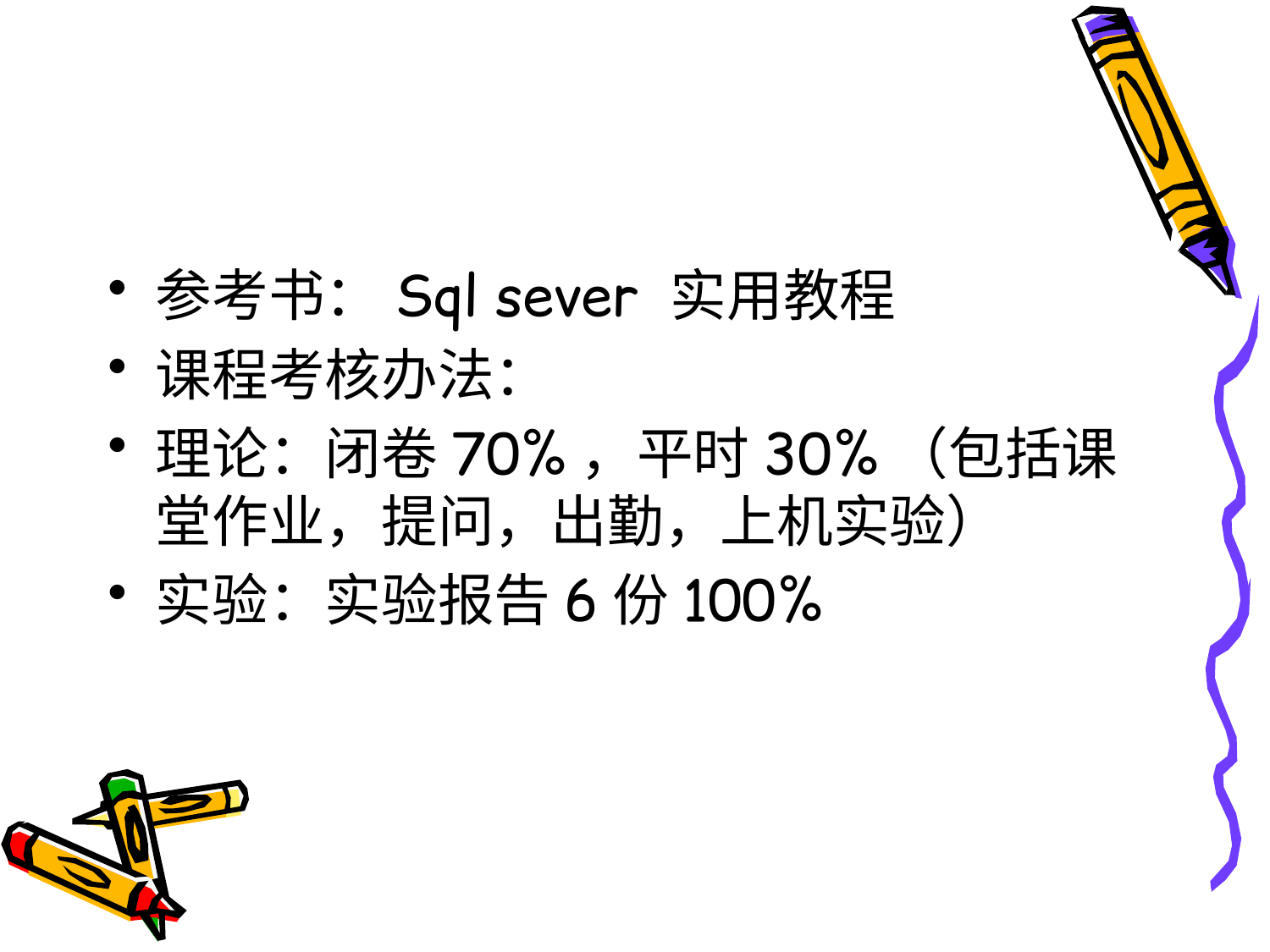

#
参考书：Sql sever 实用教程
课程考核办法：
理论：闭卷70%，平时30%（包括课堂作业，提问，出勤，上机实验）
实验：实验报告6份100%